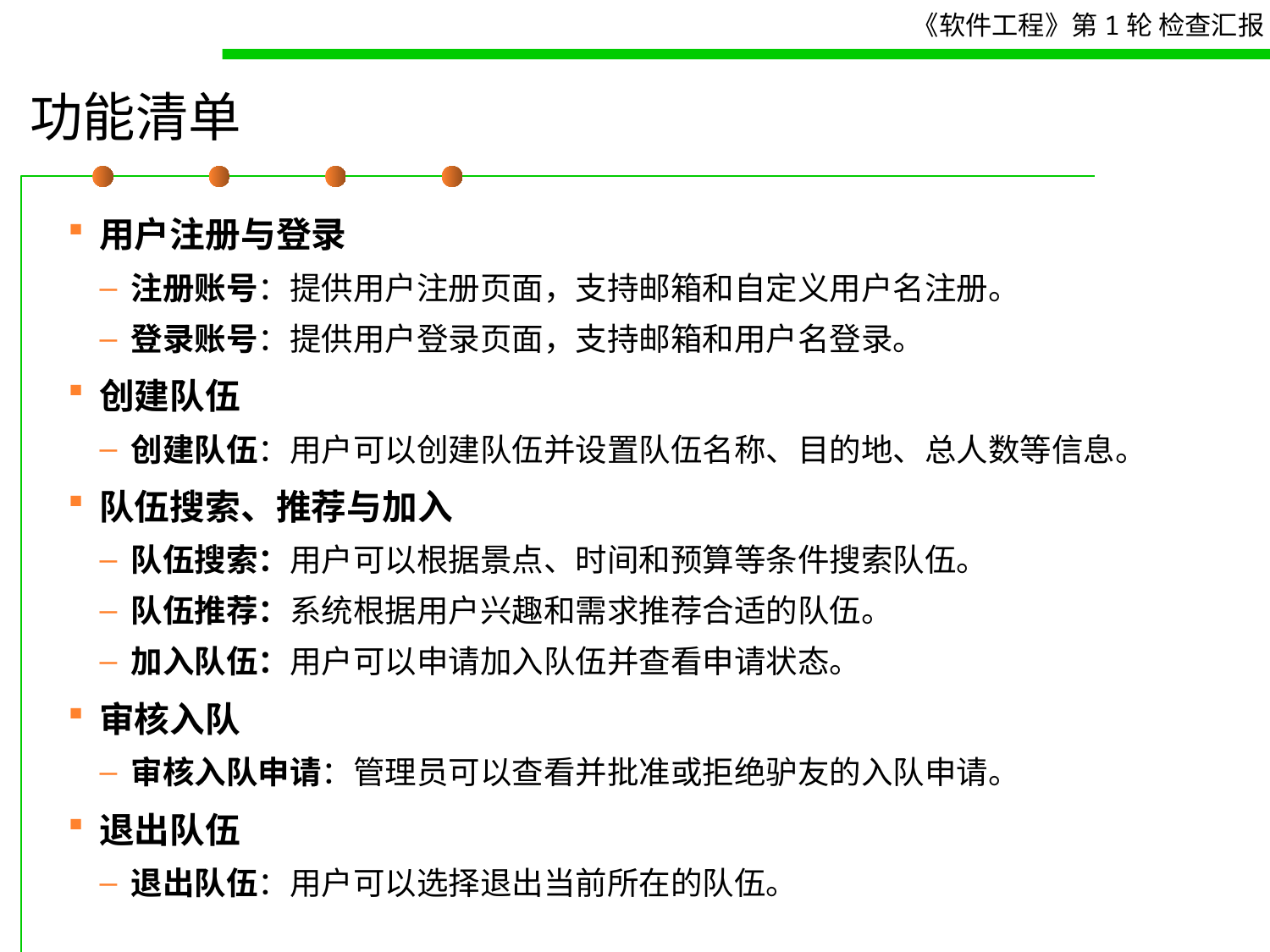

# 功能清单
用户注册与登录
注册账号：提供用户注册页面，支持邮箱和自定义用户名注册。
登录账号：提供用户登录页面，支持邮箱和用户名登录。
创建队伍
创建队伍：用户可以创建队伍并设置队伍名称、目的地、总人数等信息。
队伍搜索、推荐与加入
队伍搜索：用户可以根据景点、时间和预算等条件搜索队伍。
队伍推荐：系统根据用户兴趣和需求推荐合适的队伍。
加入队伍：用户可以申请加入队伍并查看申请状态。
审核入队
审核入队申请：管理员可以查看并批准或拒绝驴友的入队申请。
退出队伍
退出队伍：用户可以选择退出当前所在的队伍。